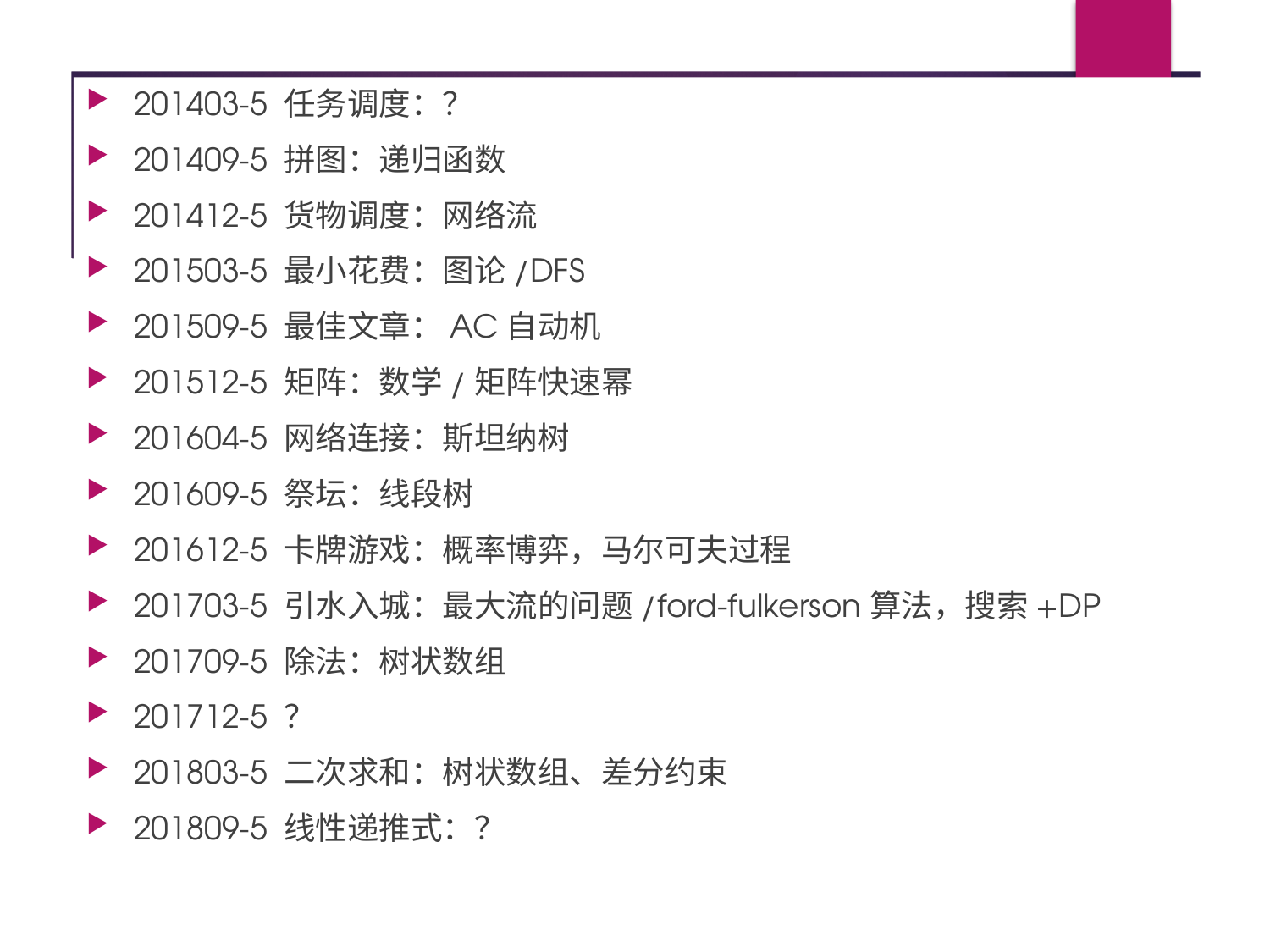

201403-5 任务调度：？
201409-5 拼图：递归函数
201412-5 货物调度：网络流
201503-5 最小花费：图论/DFS
201509-5 最佳文章：AC自动机
201512-5 矩阵：数学/矩阵快速幂
201604-5 网络连接：斯坦纳树
201609-5 祭坛：线段树
201612-5 卡牌游戏：概率博弈，马尔可夫过程
201703-5 引水入城：最大流的问题/ford-fulkerson算法，搜索+DP
201709-5 除法：树状数组
201712-5 ？
201803-5 二次求和：树状数组、差分约束
201809-5 线性递推式：？